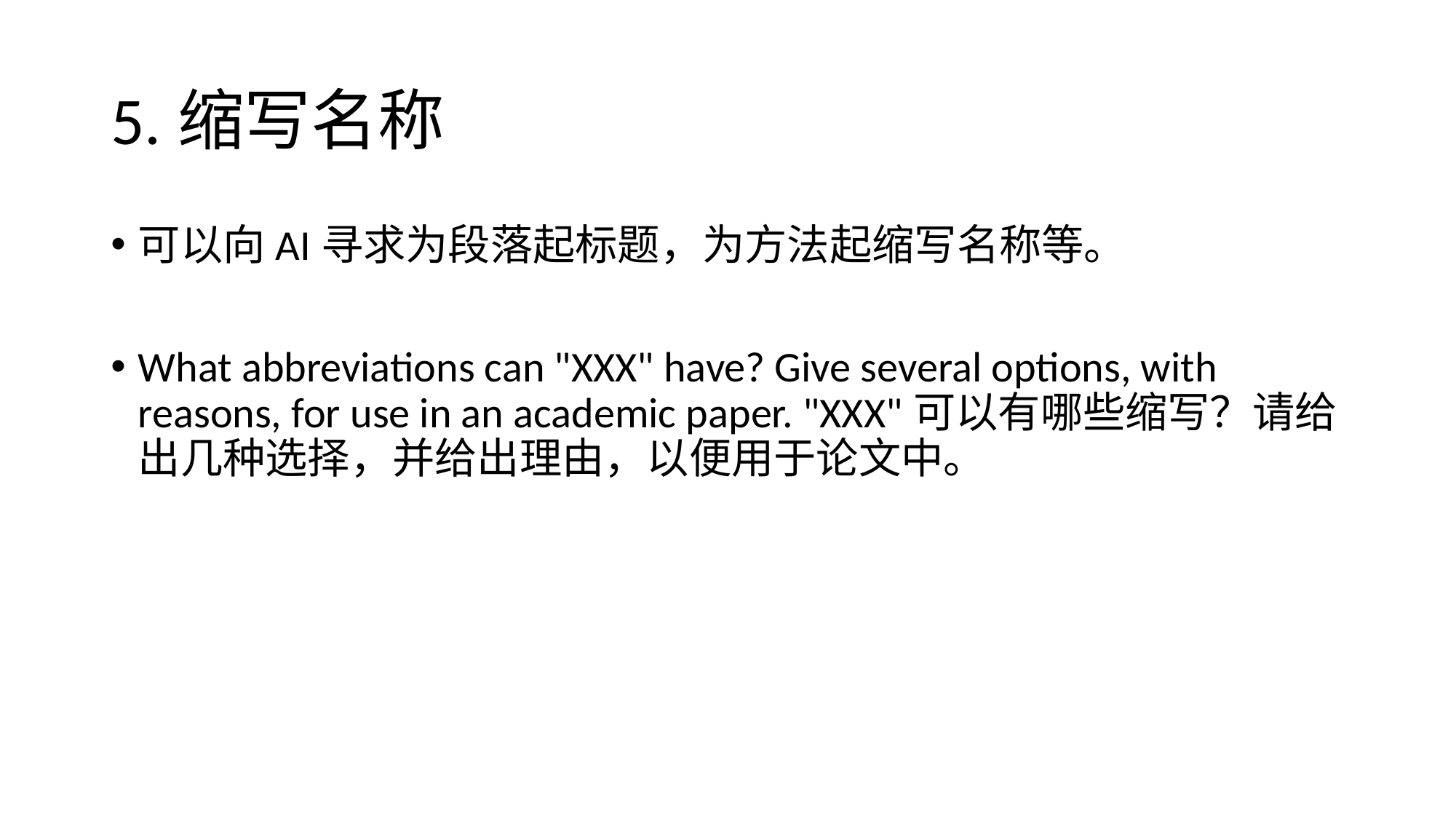

# 5.缩写名称
可以向AI寻求为段落起标题，为方法起缩写名称等。

What abbreviations can "XXX" have? Give several options, with reasons, for use in an academic paper. "XXX"可以有哪些缩写？请给出几种选择，并给出理由，以便用于论文中。